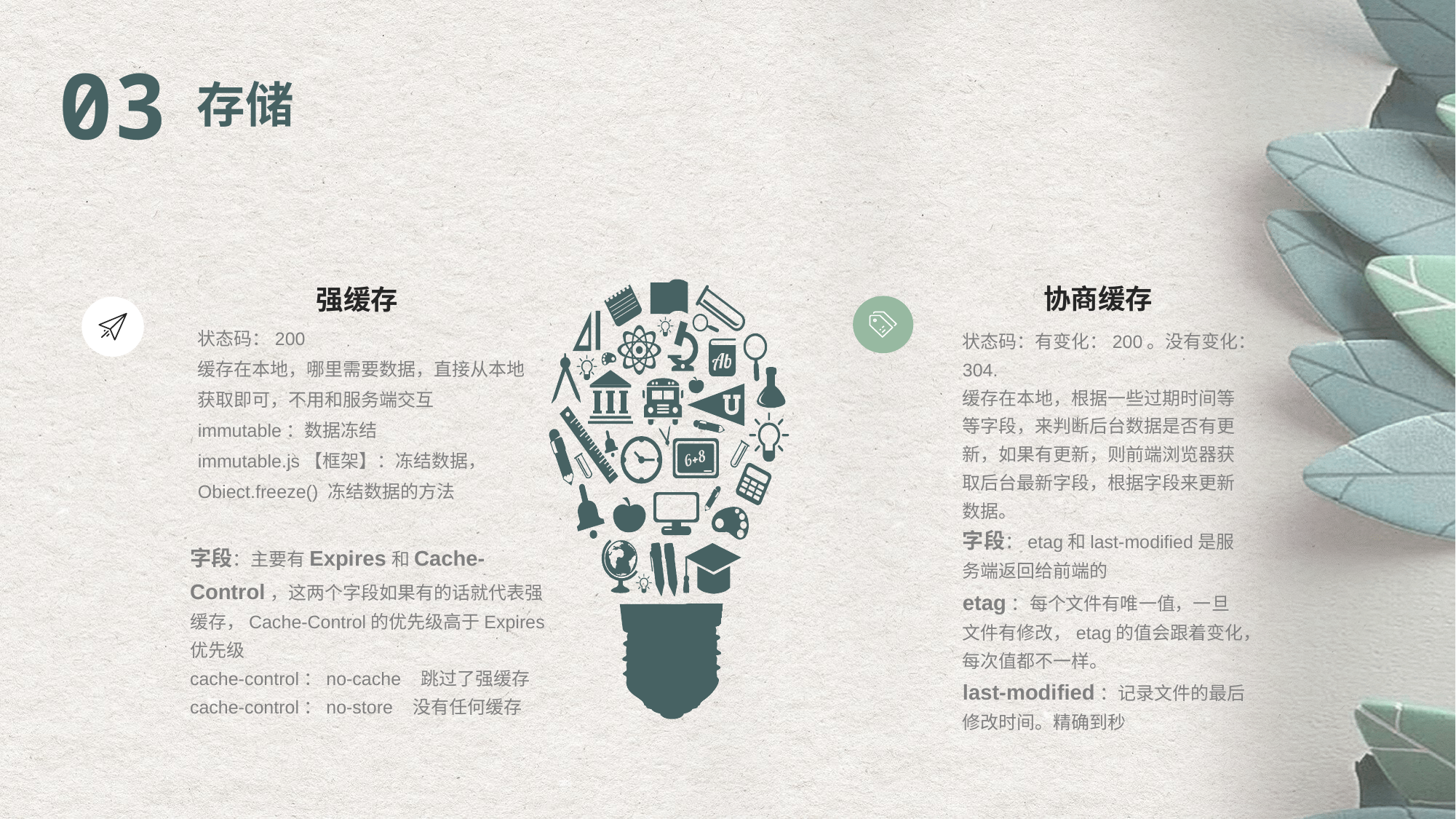

03
存储
协商缓存
状态码：有变化：200。没有变化：304.
缓存在本地，根据一些过期时间等等字段，来判断后台数据是否有更新，如果有更新，则前端浏览器获取后台最新字段，根据字段来更新数据。
字段：etag和last-modified是服务端返回给前端的
etag：每个文件有唯一值，一旦文件有修改，etag的值会跟着变化，每次值都不一样。
last-modified：记录文件的最后修改时间。精确到秒
强缓存
状态码：200
缓存在本地，哪里需要数据，直接从本地获取即可，不用和服务端交互
immutable：数据冻结
immutable.js【框架】：冻结数据，
Obiect.freeze() 冻结数据的方法
字段：主要有Expires和Cache-Control，这两个字段如果有的话就代表强缓存，Cache-Control的优先级高于Expires优先级
cache-control：no-cache   跳过了强缓存
cache-control：no-store   没有任何缓存